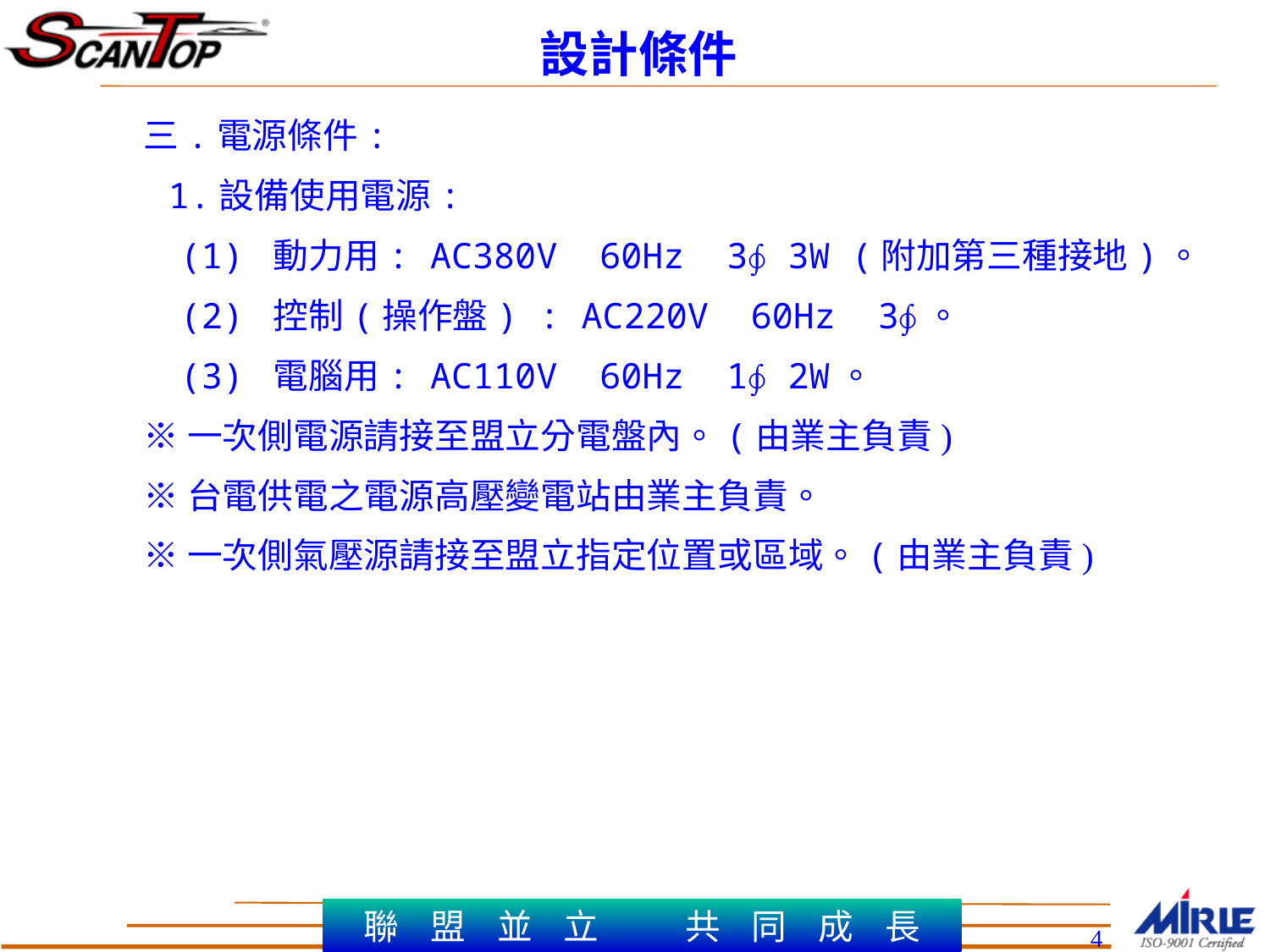

設計條件
三.電源條件:
1.設備使用電源:
(1) 動力用: AC380V  60Hz  3∮ 3W (附加第三種接地)。
(2) 控制(操作盤) : AC220V  60Hz  3∮。
(3) 電腦用: AC110V  60Hz  1∮ 2W。
※一次側電源請接至盟立分電盤內。(由業主負責)
※台電供電之電源高壓變電站由業主負責。
※一次側氣壓源請接至盟立指定位置或區域。(由業主負責)
4